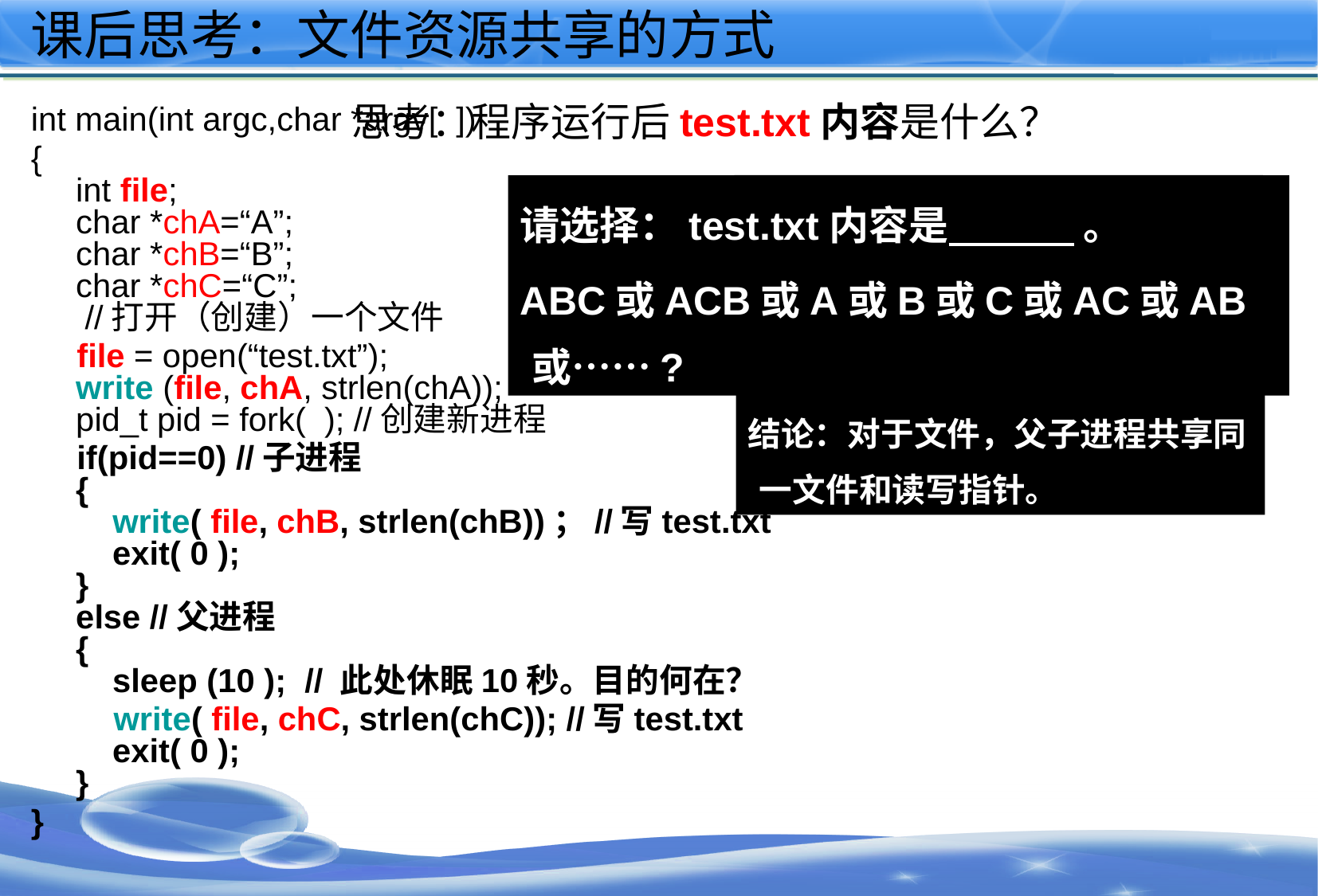

# 课后思考：文件资源共享的方式
思考：程序运行后test.txt内容是什么？
int main(int argc,char *argv[  ])
{
int file;
char *chA=“A”;
char *chB=“B”;
char *chC=“C”;
 //打开（创建）一个文件
     file = open(“test.txt”);
write (file, chA, strlen(chA));
pid_t pid = fork(  ); //创建新进程
     if(pid==0) //子进程
{
    write( file, chB, strlen(chB))；//写test.txt
    exit( 0 );
}
else //父进程
{
    sleep (10 );  // 此处休眠10秒。目的何在？
         write( file, chC, strlen(chC)); //写test.txt
    exit( 0 );
}
}
请选择：test.txt内容是               。
ABC或ACB或A或B或C或AC或AB或……?
[root@susg root]# ./test
[root@susg root]#cat text.txt
ABC
结论：对于文件，父子进程共享同一文件和读写指针。